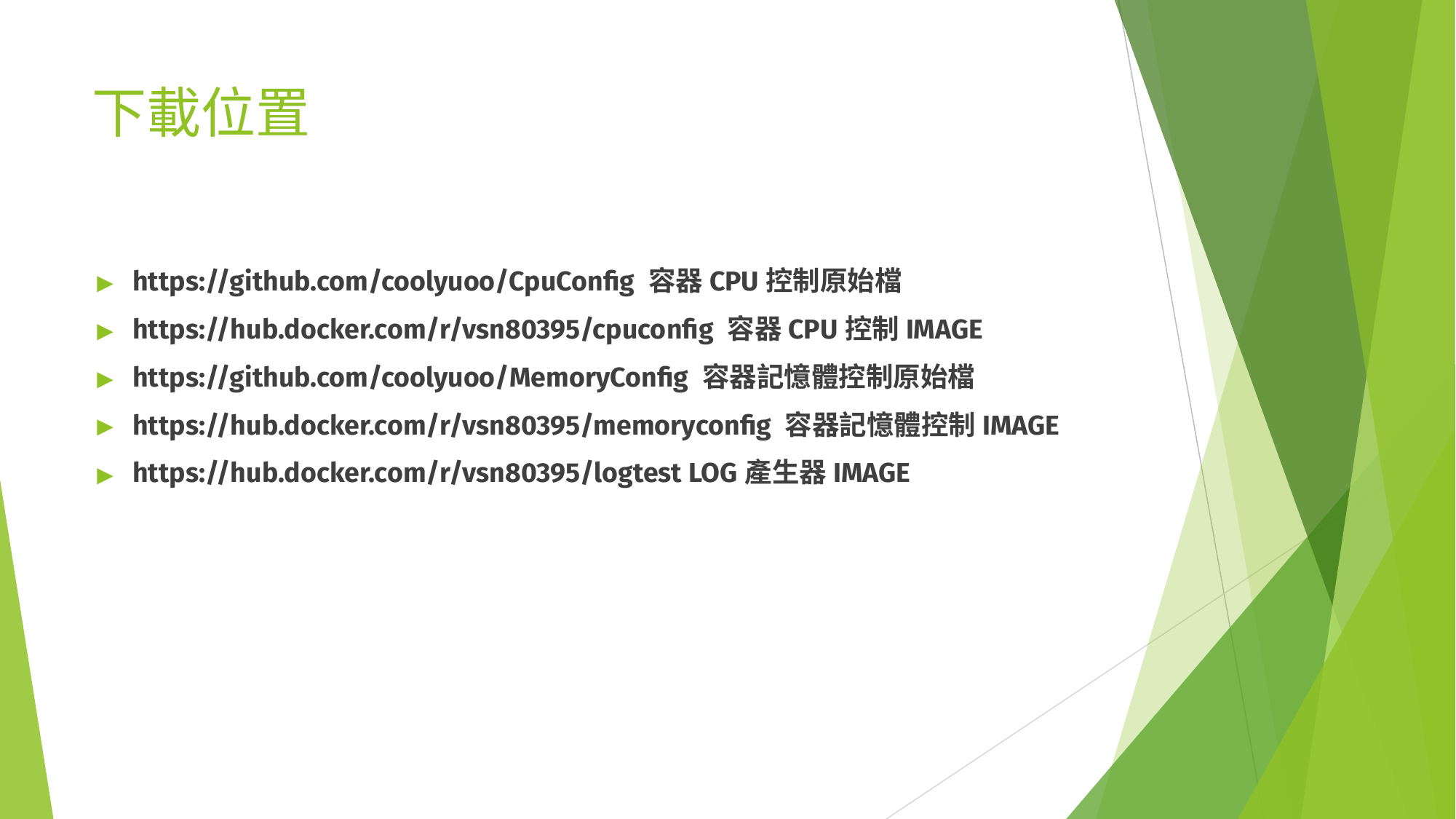

# 下載位置
https://github.com/coolyuoo/CpuConfig 容器CPU控制原始檔
https://hub.docker.com/r/vsn80395/cpuconfig 容器CPU控制IMAGE
https://github.com/coolyuoo/MemoryConfig 容器記憶體控制原始檔
https://hub.docker.com/r/vsn80395/memoryconfig 容器記憶體控制IMAGE
https://hub.docker.com/r/vsn80395/logtest LOG產生器IMAGE